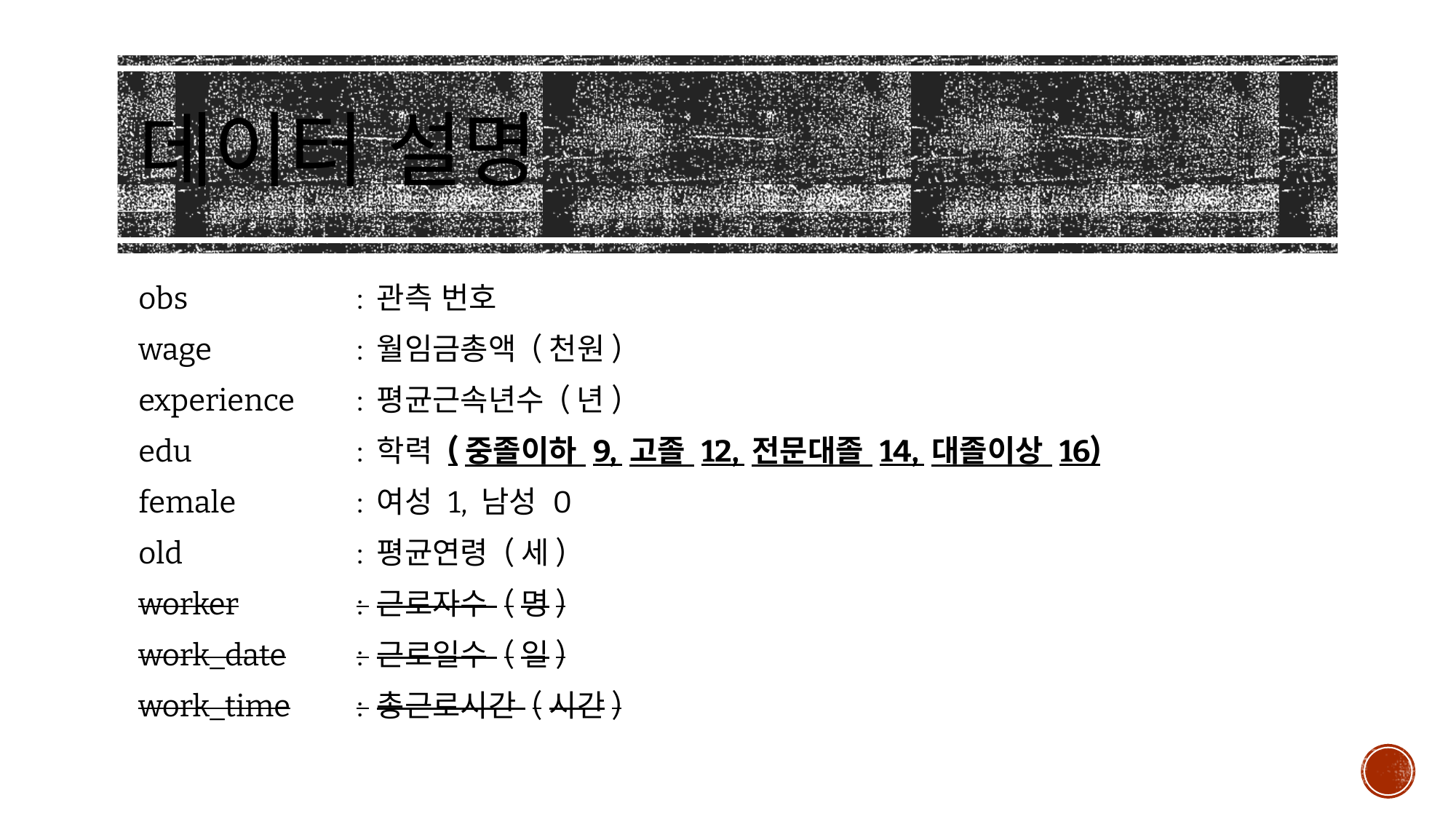

# 데이터 설명

obs 		: 관측 번호
wage 		: 월임금총액 (천원)
experience 	: 평균근속년수 (년)
edu 		: 학력 (중졸이하 9, 고졸 12, 전문대졸 14, 대졸이상 16)
female 		: 여성 1, 남성 0
old		: 평균연령 (세)
worker		: 근로자수 (명)
work_date	: 근로일수 (일)
work_time	: 총근로시간 (시간)